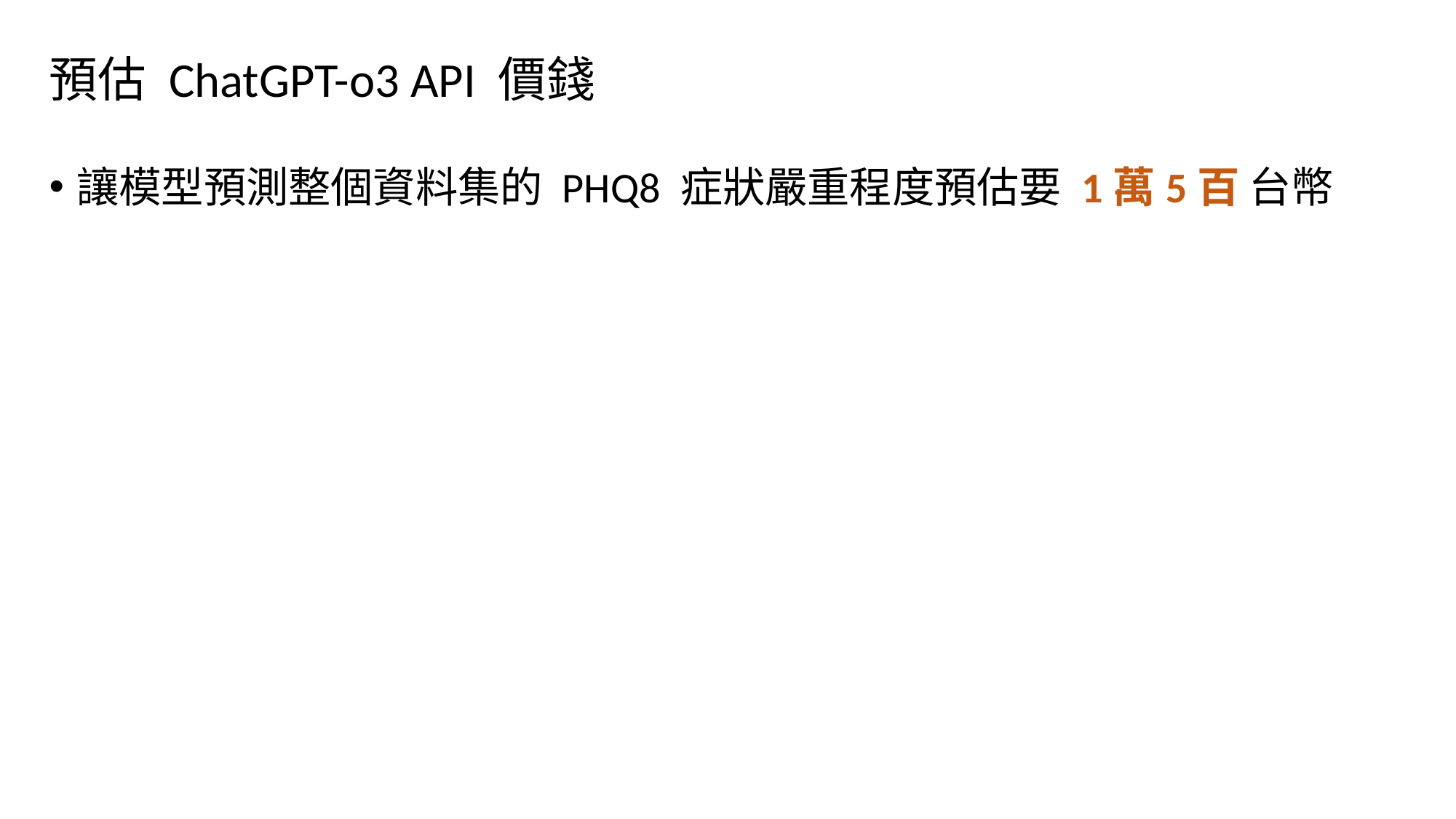

# 預估 ChatGPT-o3 API 價錢
讓模型預測整個資料集的 PHQ8 症狀嚴重程度預估要 1萬5百 台幣